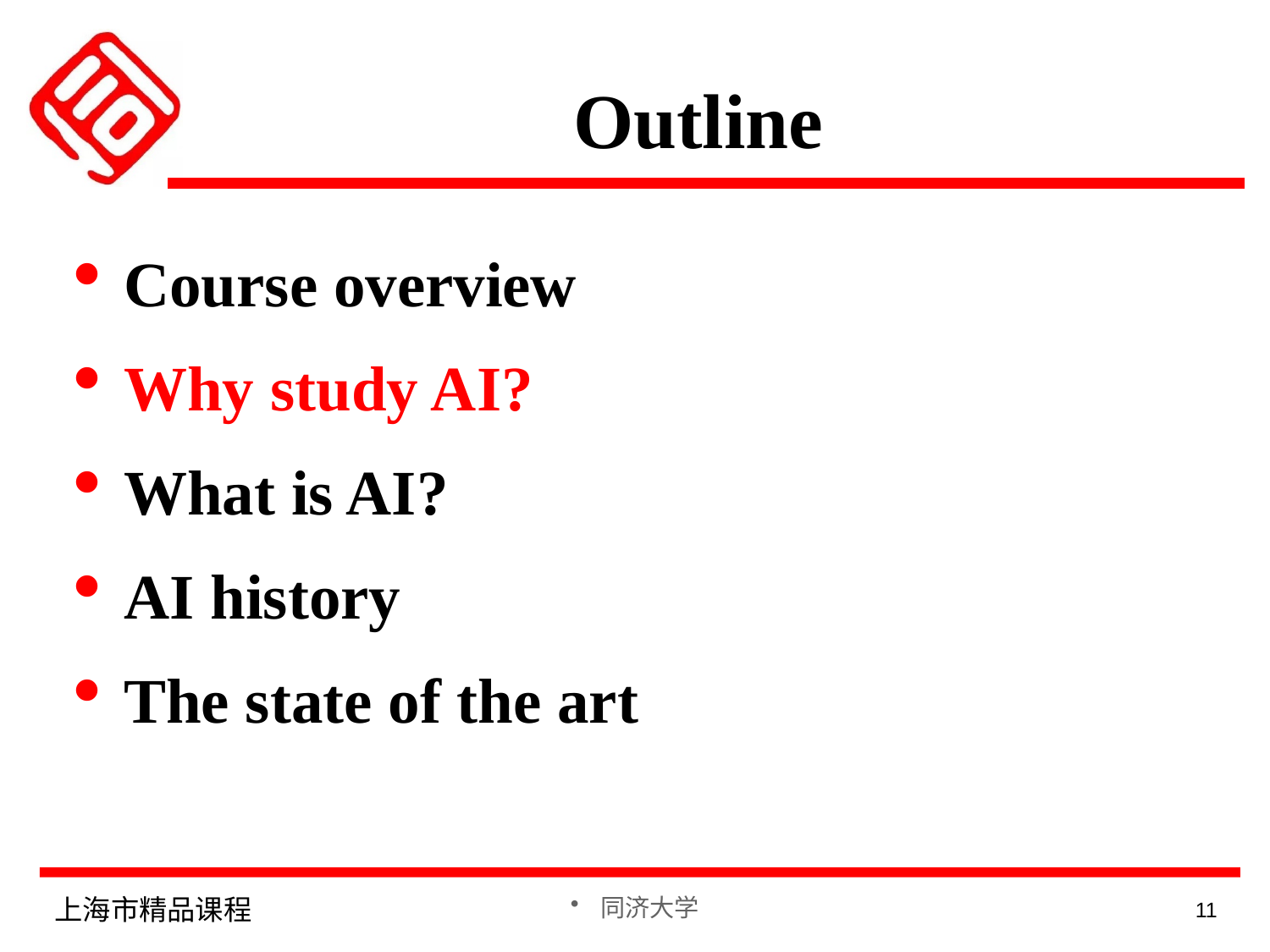

# Outline
Course overview
Why study AI?
What is AI?
AI history
The state of the art

上海市精品课程
同济大学
11